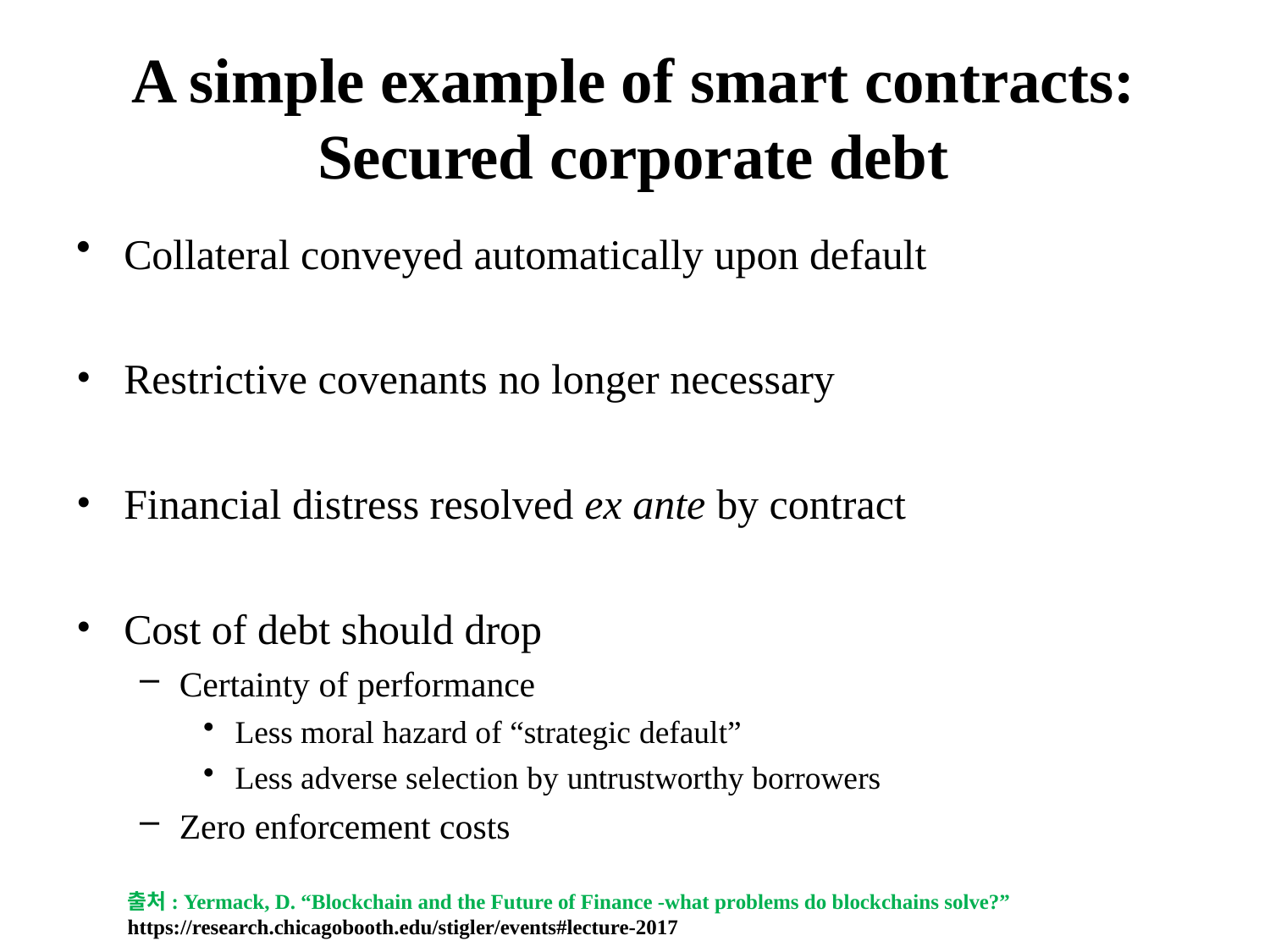

# A simple example of smart contracts:  Secured corporate debt
Collateral conveyed automatically upon default

Restrictive covenants no longer necessary

Financial distress resolved ex ante by contract

Cost of debt should drop
Certainty of performance
Less moral hazard of “strategic default”
Less adverse selection by untrustworthy borrowers
Zero enforcement costs
출처: Yermack, D. “Blockchain and the Future of Finance -what problems do blockchains solve?” https://research.chicagobooth.edu/stigler/events#lecture-2017